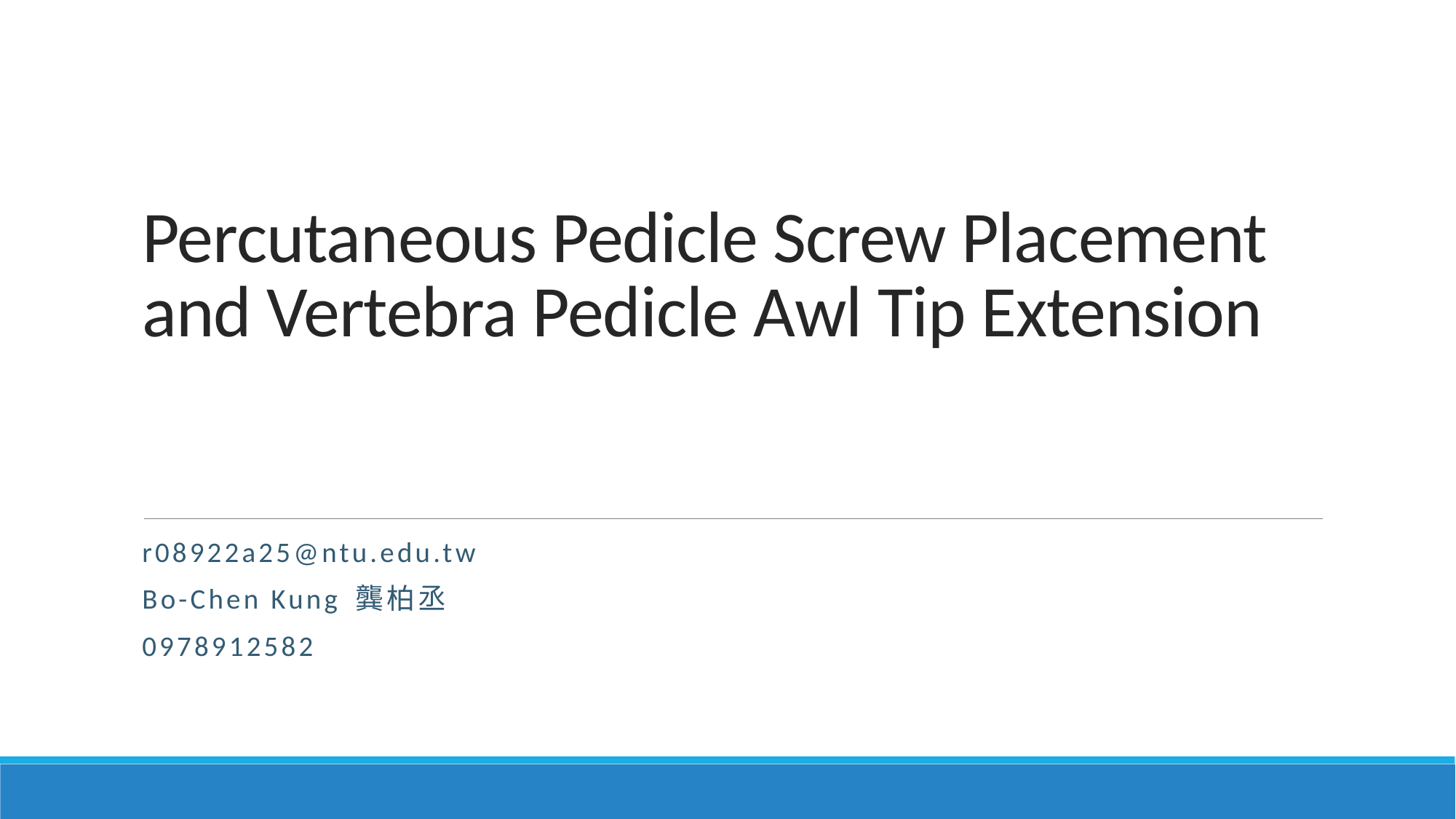

# Percutaneous Pedicle Screw Placement  and Vertebra Pedicle Awl Tip Extension
r08922a25@ntu.edu.tw
Bo-Chen Kung 龔柏丞
0978912582